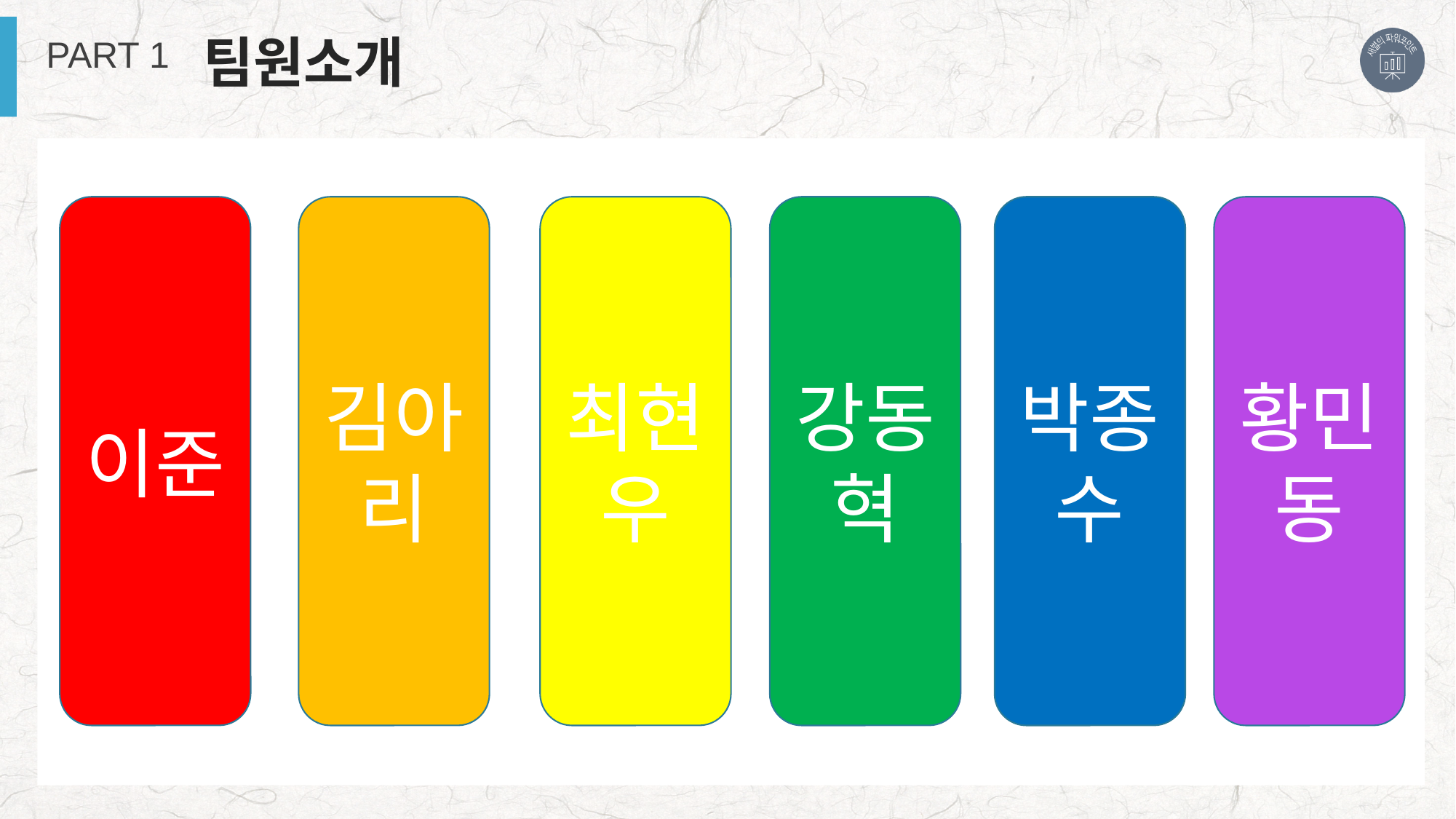

팀원소개
PART 1

이준
김아리
최현우
강동혁
박종수
황민동